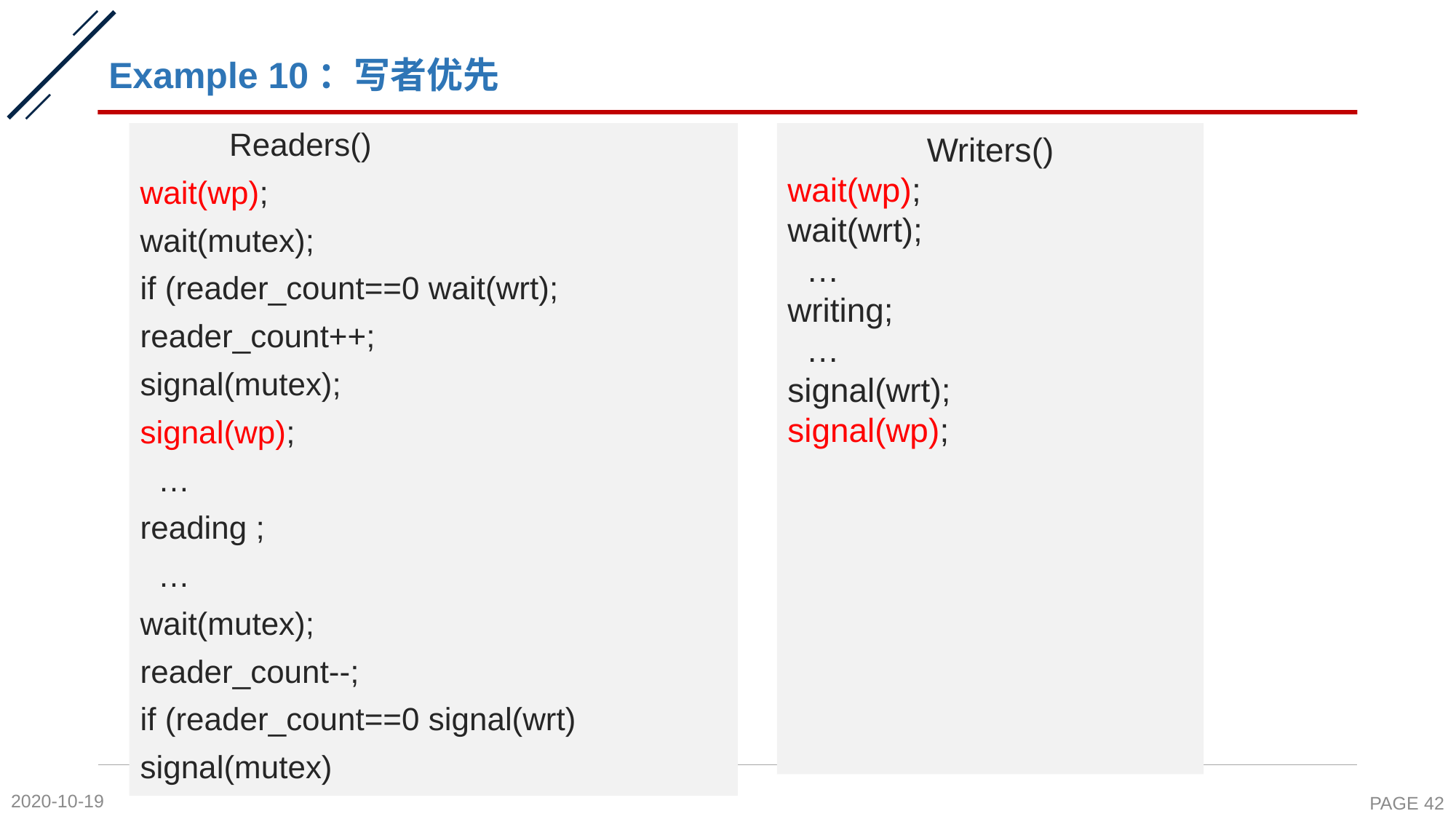

# Example 10：写者优先
          Readers()
wait(wp);
wait(mutex);
if (reader_count==0 wait(wrt);
reader_count++;
signal(mutex);
signal(wp);
  …
reading ;
  …
wait(mutex);
reader_count--;
if (reader_count==0 signal(wrt)
signal(mutex)
Writers()
wait(wp);
wait(wrt);
  …
writing;
  …
signal(wrt);
signal(wp);

2020-10-19
PAGE 42